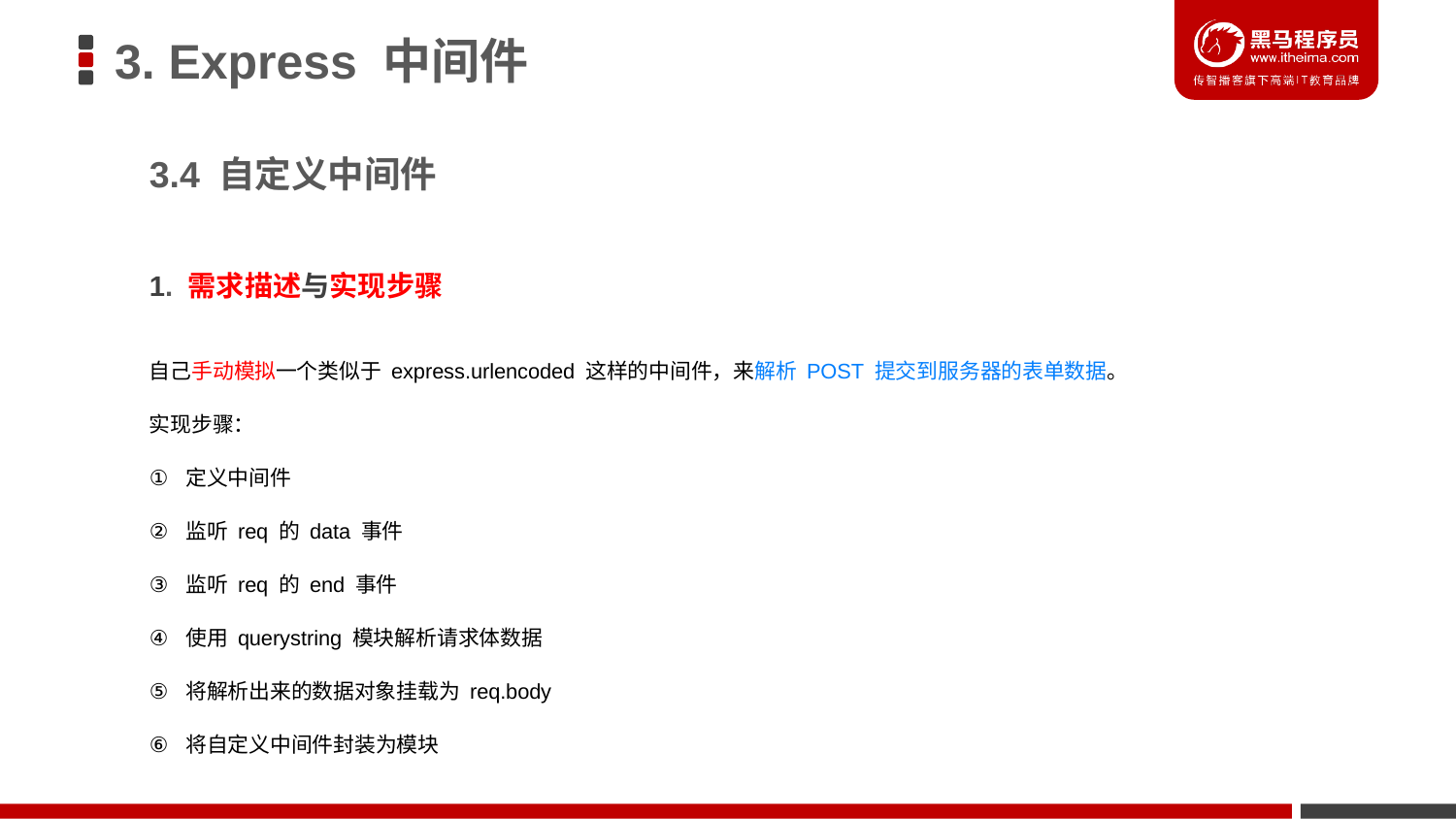

# 3. Express 中间件
3.4 自定义中间件
1. 需求描述与实现步骤
自己手动模拟一个类似于 express.urlencoded 这样的中间件，来解析 POST 提交到服务器的表单数据。
实现步骤：
定义中间件
监听 req 的 data 事件
监听 req 的 end 事件
使用 querystring 模块解析请求体数据
将解析出来的数据对象挂载为 req.body
将自定义中间件封装为模块